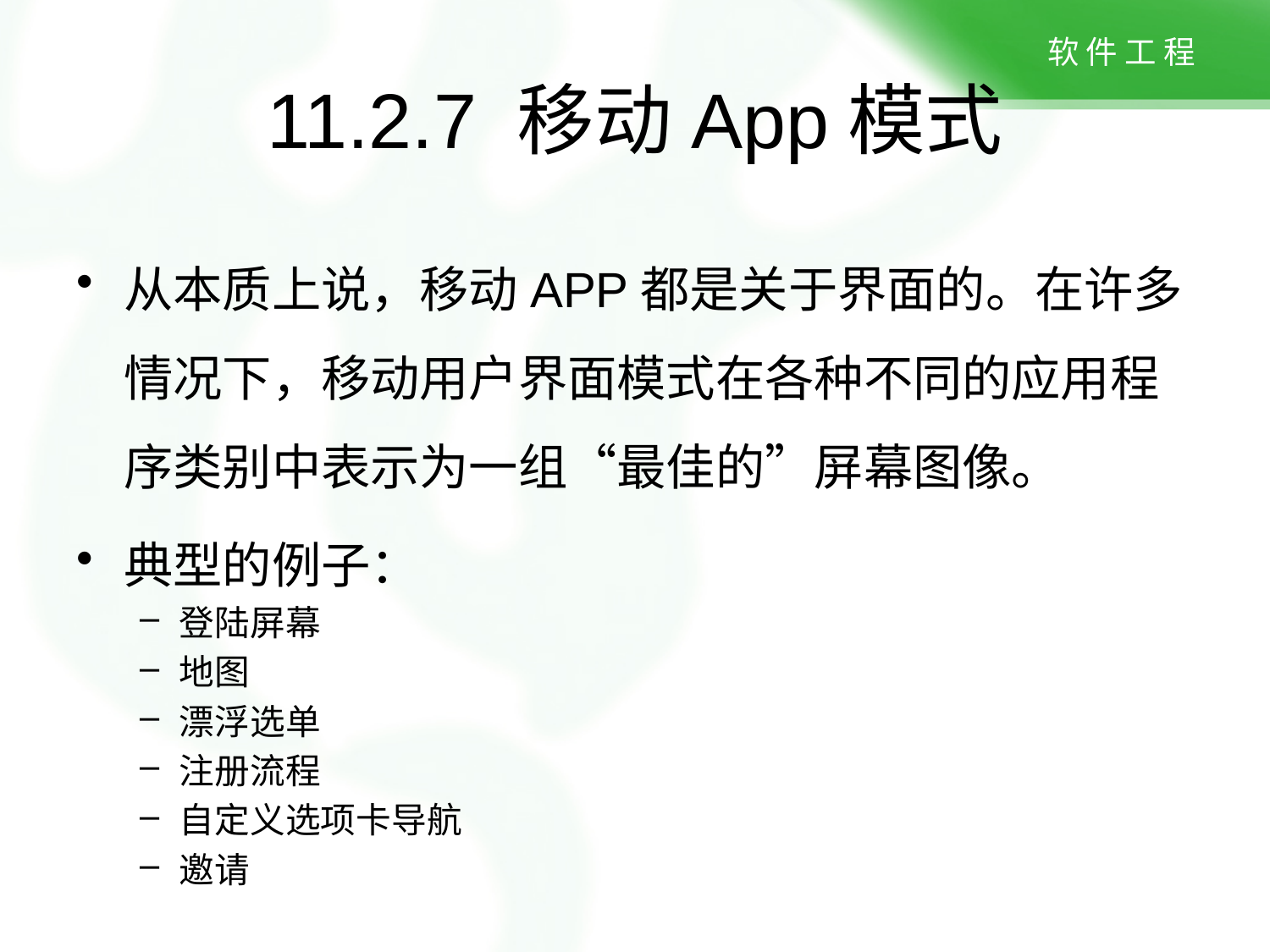

# 11.2.7 移动App模式
从本质上说，移动APP都是关于界面的。在许多情况下，移动用户界面模式在各种不同的应用程序类别中表示为一组“最佳的”屏幕图像。
典型的例子：
登陆屏幕
地图
漂浮选单
注册流程
自定义选项卡导航
邀请